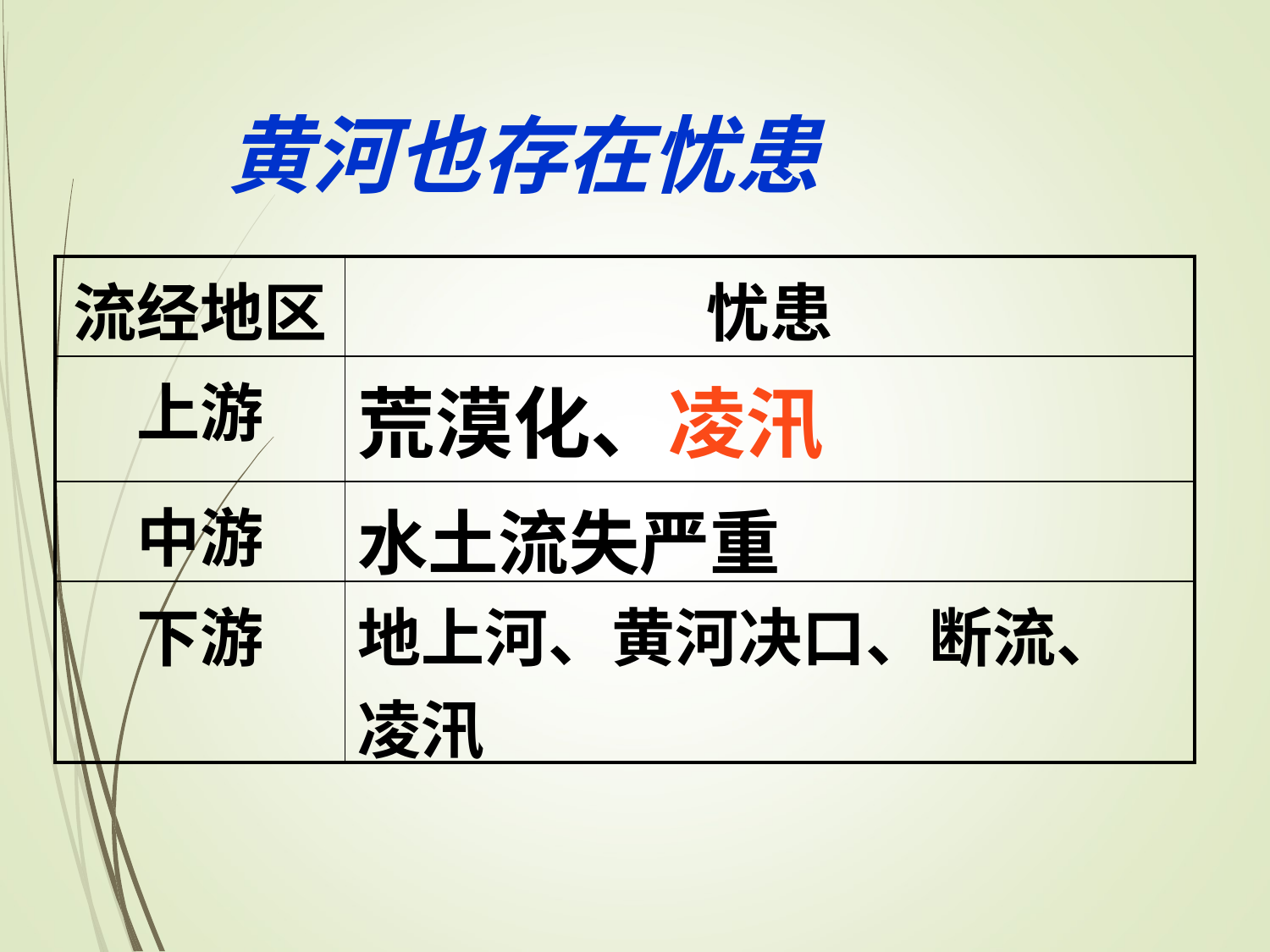

黄河也存在忧患
| 流经地区 | 忧患 |
| --- | --- |
| 上游 | 荒漠化、凌汛 |
| 中游 | 水土流失严重 |
| 下游 | 地上河、黄河决口、断流、凌汛 |